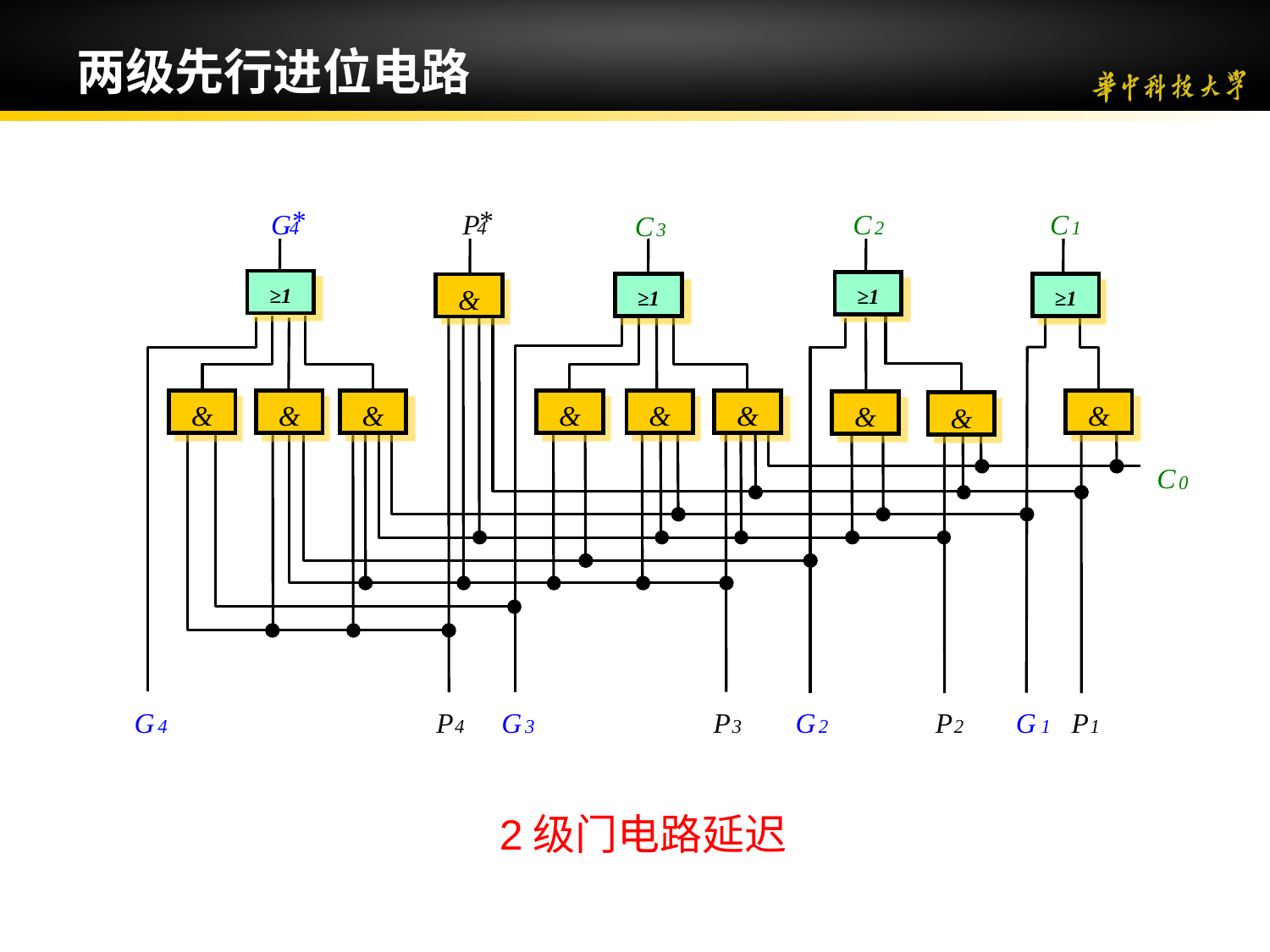

两级先行进位电路

*

*

G

P

C

C

C

4
4
2
1
3

≥1
≥1
≥1
≥1
&

&
&
&
&
&
&
&
&
&

C

0

G

P

G

P

G

P

G

P

4
4
3
3
2
2
1
1
2级门电路延迟